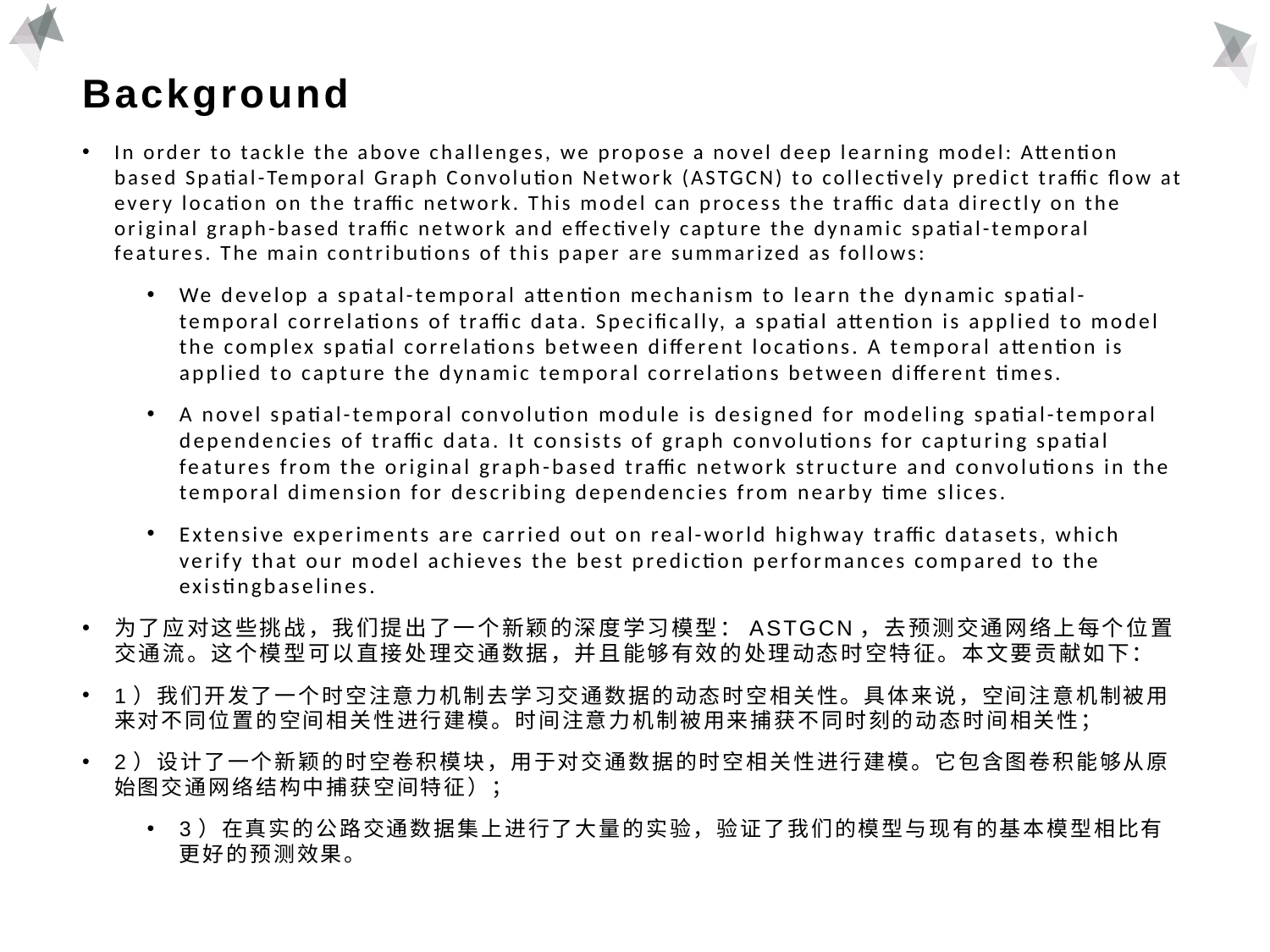

# Background
In order to tackle the above challenges, we propose a novel deep learning model: Attention based Spatial-Temporal Graph Convolution Network (ASTGCN) to collectively predict traffic flow at every location on the traffic network. This model can process the traffic data directly on the original graph-based traffic network and effectively capture the dynamic spatial-temporal features. The main contributions of this paper are summarized as follows:
We develop a spatal-temporal attention mechanism to learn the dynamic spatial-temporal correlations of traffic data. Specifically, a spatial attention is applied to model the complex spatial correlations between different locations. A temporal attention is applied to capture the dynamic temporal correlations between different times.
A novel spatial-temporal convolution module is designed for modeling spatial-temporal dependencies of traffic data. It consists of graph convolutions for capturing spatial features from the original graph-based traffic network structure and convolutions in the temporal dimension for describing dependencies from nearby time slices.
Extensive experiments are carried out on real-world highway traffic datasets, which verify that our model achieves the best prediction performances compared to the existingbaselines.
为了应对这些挑战，我们提出了一个新颖的深度学习模型：ASTGCN，去预测交通网络上每个位置交通流。这个模型可以直接处理交通数据，并且能够有效的处理动态时空特征。本文要贡献如下：
1）我们开发了一个时空注意力机制去学习交通数据的动态时空相关性。具体来说，空间注意机制被用来对不同位置的空间相关性进行建模。时间注意力机制被用来捕获不同时刻的动态时间相关性；2）设计了一个新颖的时空卷积模块，用于对交通数据的时空相关性进行建模。它包含图卷积能够从原始图交通网络结构中捕获空间特征）；3）在真实的公路交通数据集上进行了大量的实验，验证了我们的模型与现有的基本模型相比有更好的预测效果。